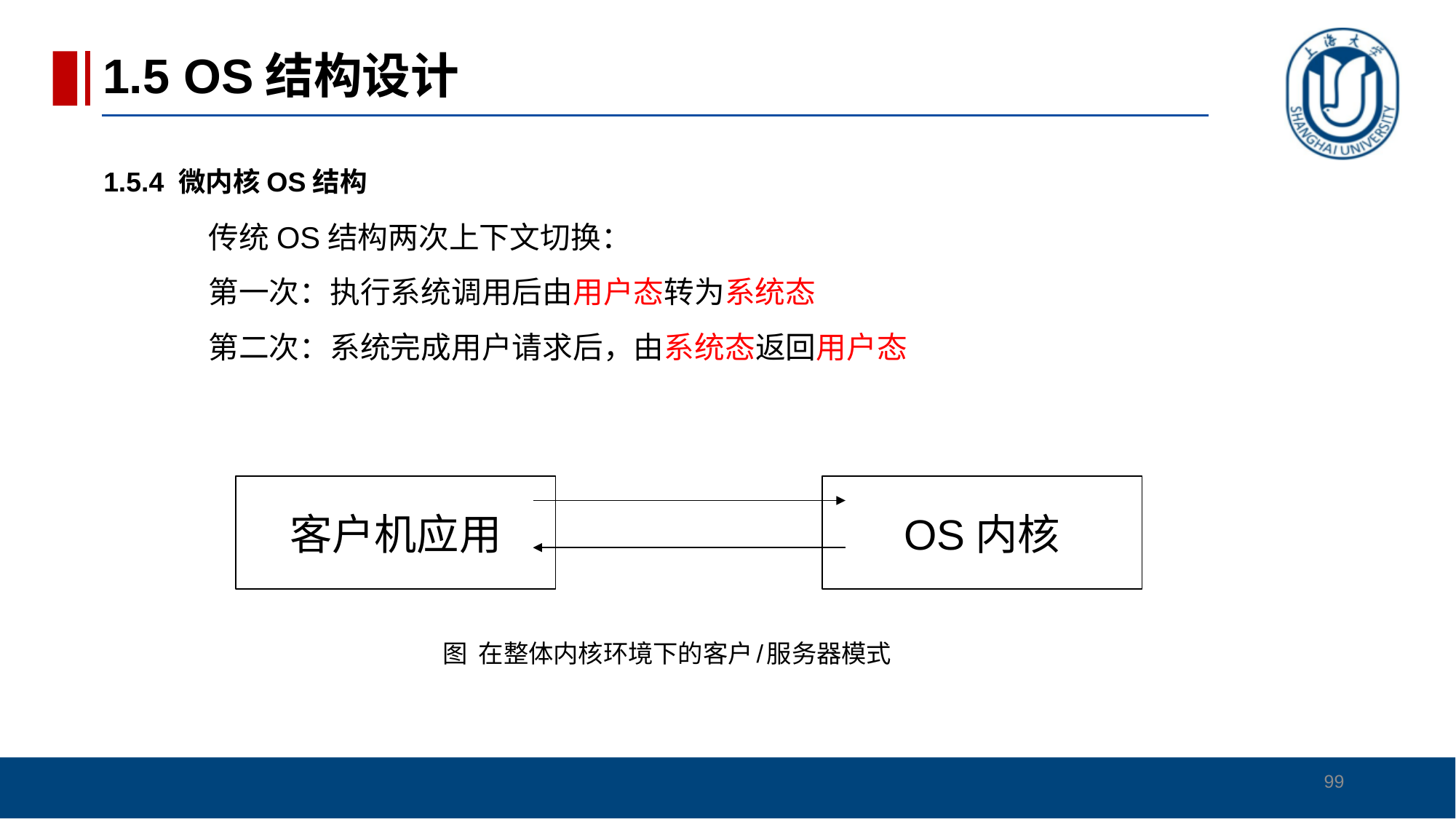

1.5 OS结构设计
1.5.4 微内核OS结构
传统OS结构两次上下文切换：
第一次：执行系统调用后由用户态转为系统态
第二次：系统完成用户请求后，由系统态返回用户态
客户机应用
OS内核
图  在整体内核环境下的客户/服务器模式
99